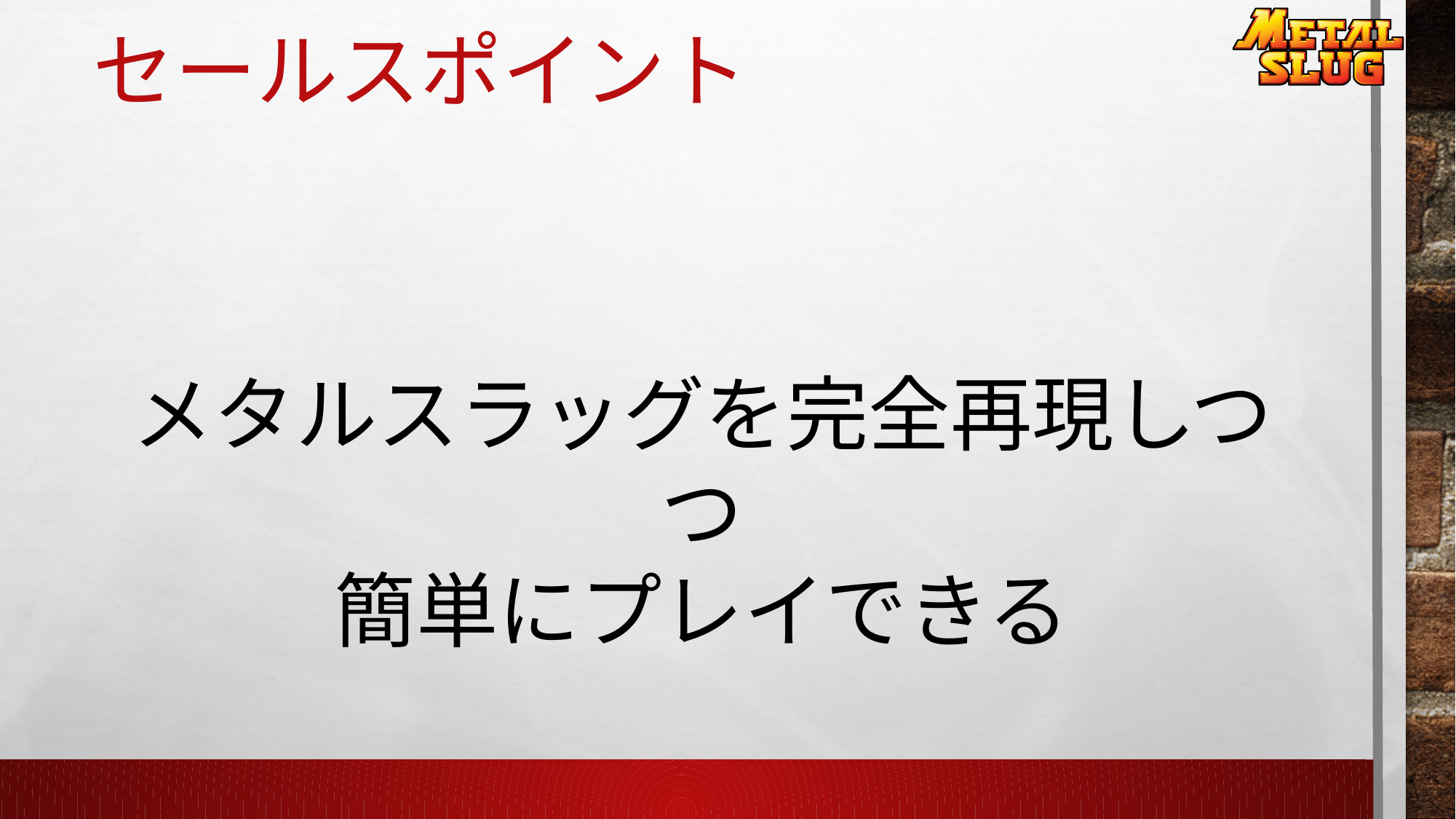

# セールスポイント
メタルスラッグを完全再現しつつ
簡単にプレイできる